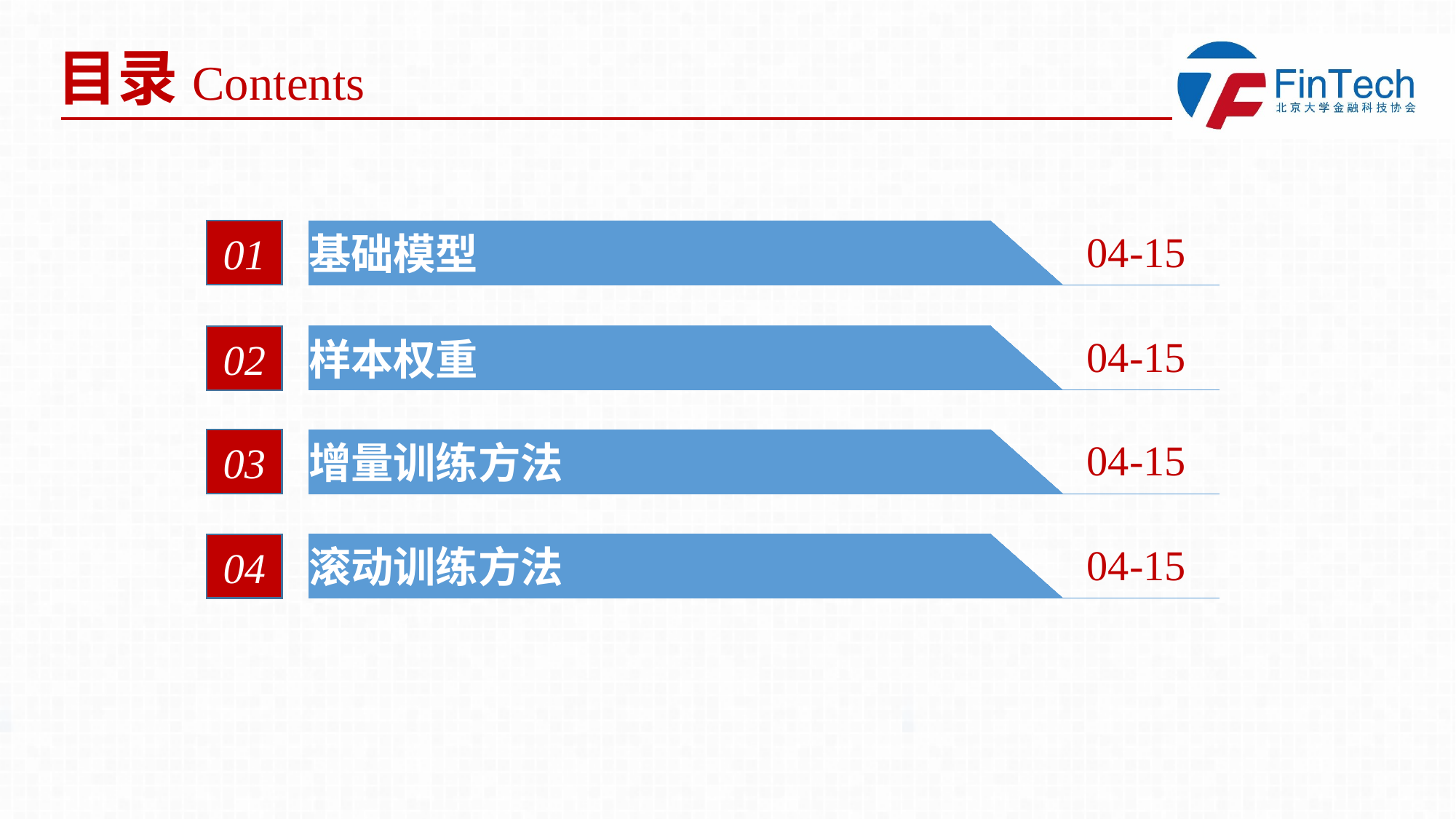

01
基础模型
04-15
02
样本权重
04-15
03
增量训练方法
04-15
04
滚动训练方法
04-15